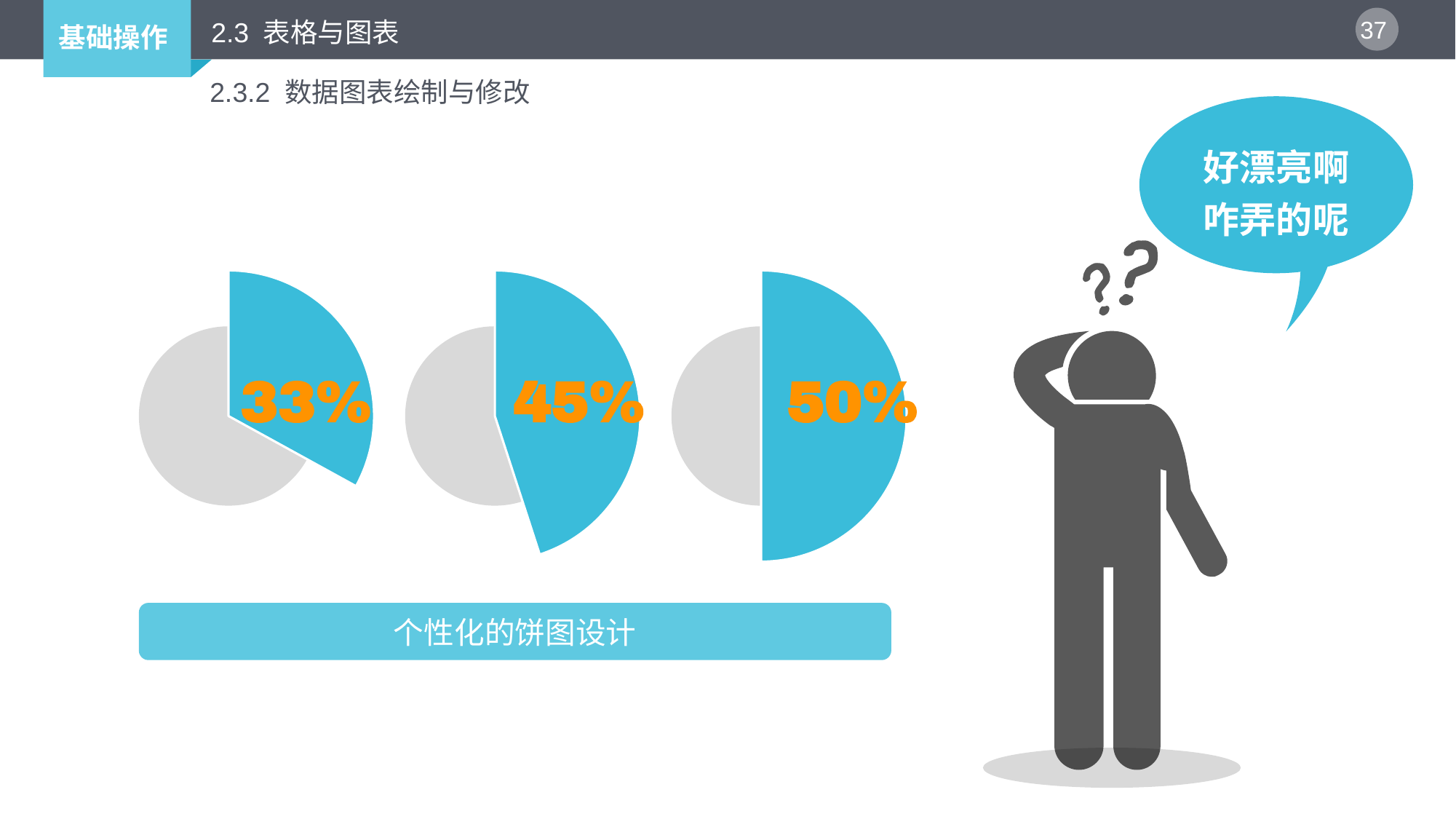

2.3 表格与图表
2.3.2 数据图表绘制与修改

好漂亮啊
咋弄的呢

### Chart

| Category | 销售额 |
|---|---|
| 第一季度 | 33.0 |
| 第二季度 | 67.0 |

### Chart

| Category | 销售额 |
|---|---|
| 第一季度 | 45.0 |
| 第二季度 | 55.0 |

### Chart

| Category | 销售额 |
|---|---|
| 第一季度 | 5.0 |
| 第二季度 | 5.0 |
33%
45%
50%
个性化的饼图设计